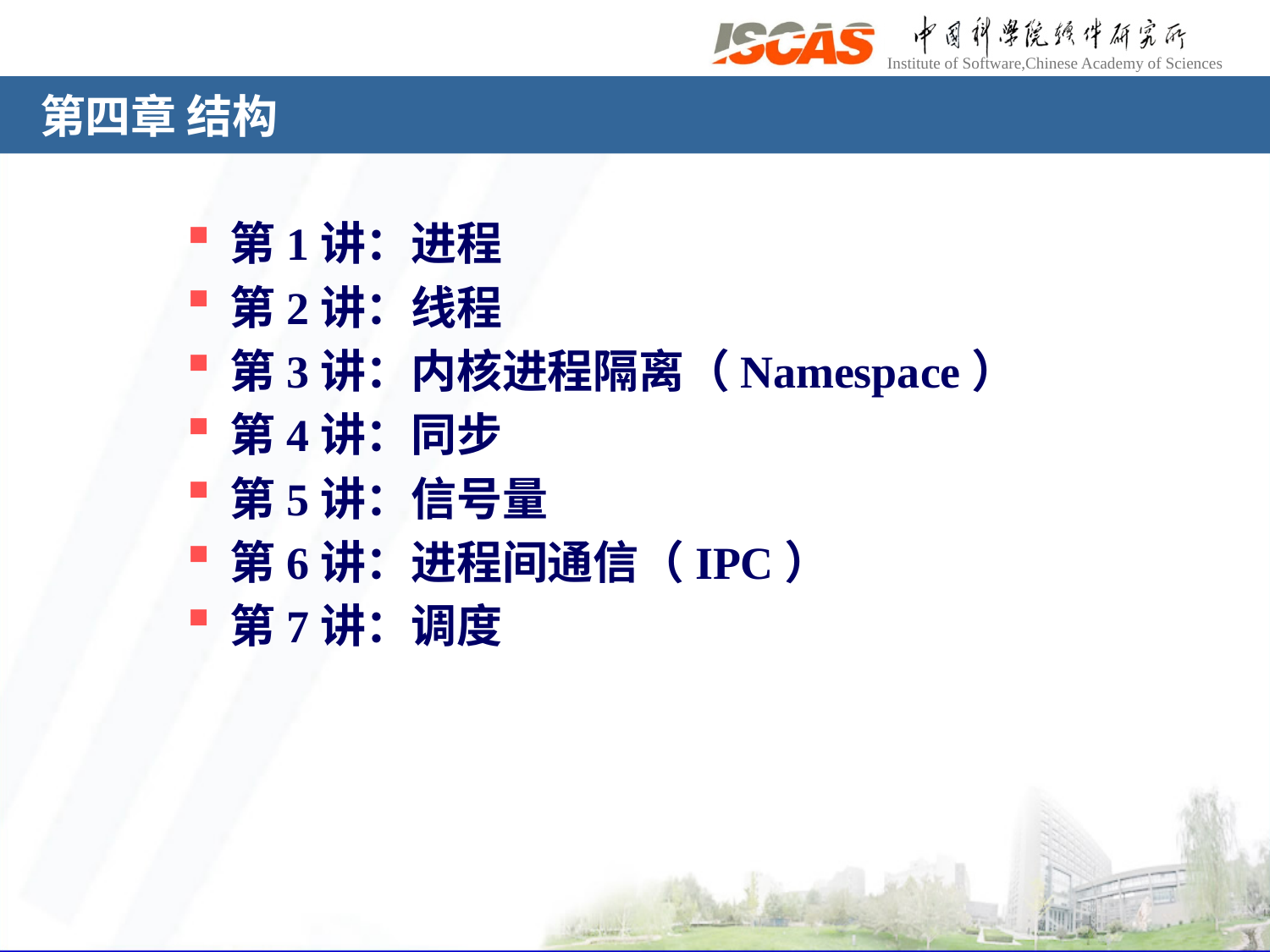

# 第四章 结构
第1讲：进程
第2讲：线程
第3讲：内核进程隔离（Namespace）
第4讲：同步
第5讲：信号量
第6讲：进程间通信（IPC）
第7讲：调度